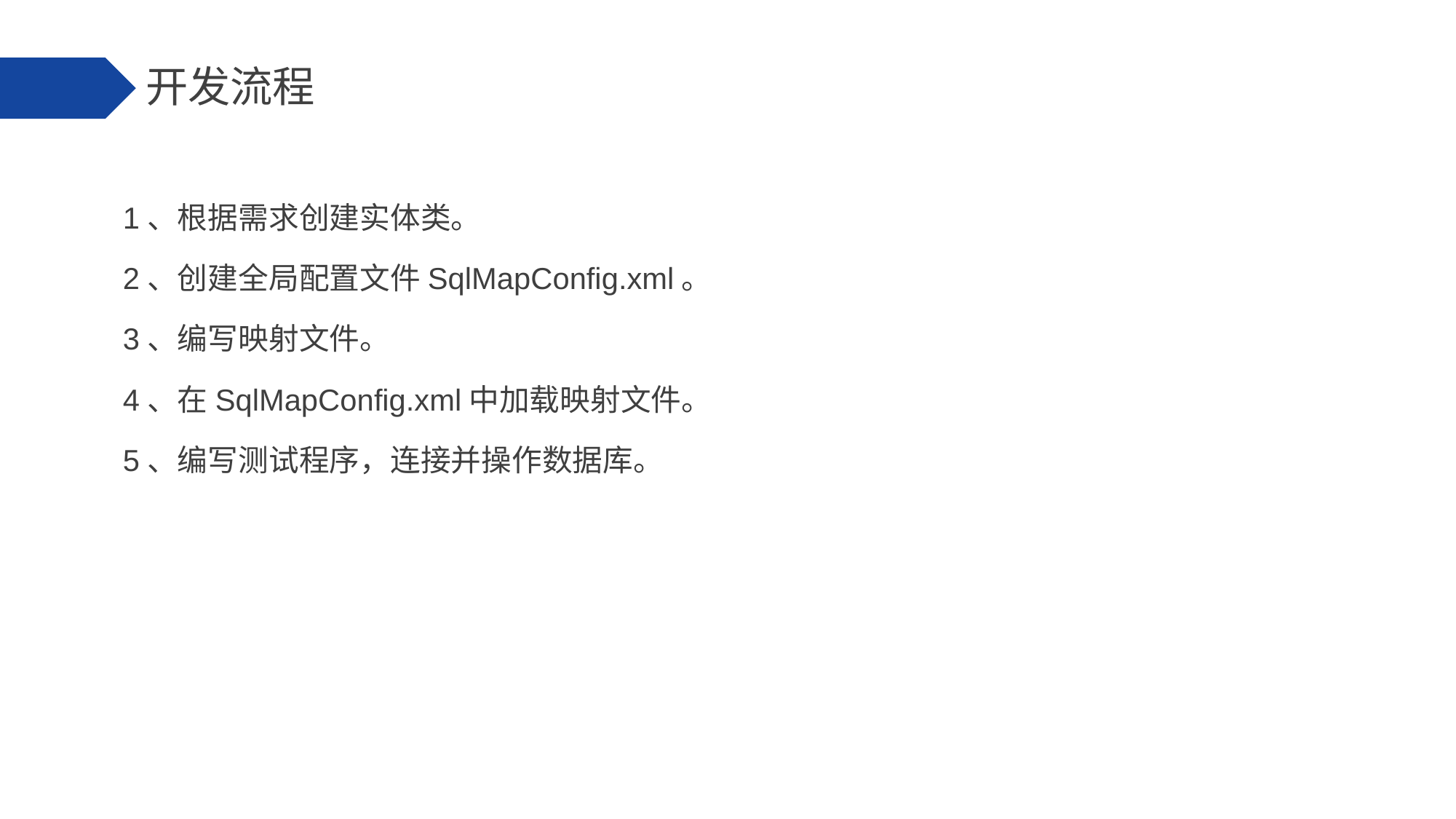

开发流程
1、根据需求创建实体类。
2、创建全局配置文件SqlMapConfig.xml。
3、编写映射文件。
4、在SqlMapConfig.xml中加载映射文件。
5、编写测试程序，连接并操作数据库。